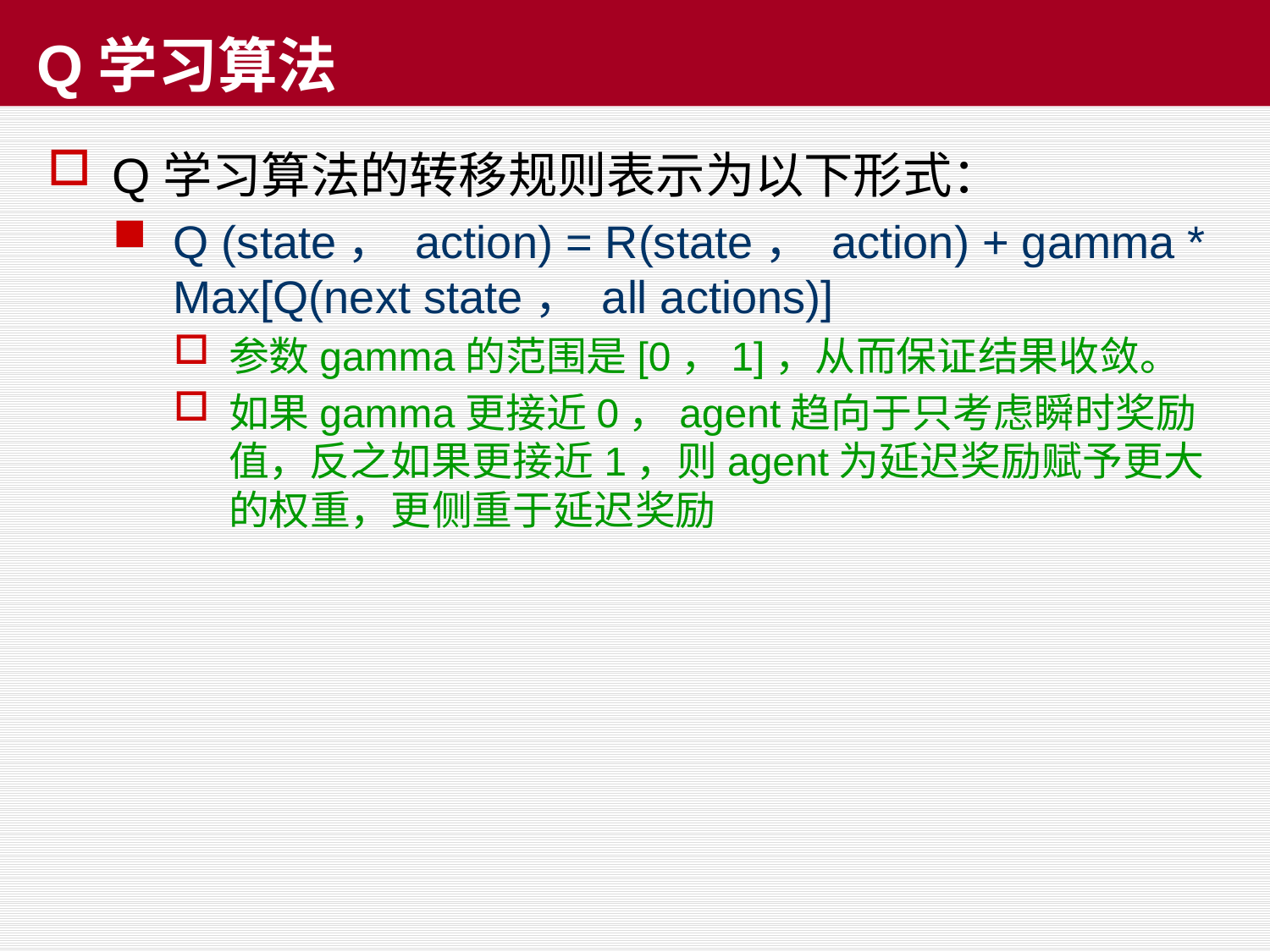

# Q学习算法
Q学习算法的转移规则表示为以下形式：
Q (state， action) = R(state， action) + gamma * Max[Q(next state， all actions)]
参数gamma的范围是[0，1]，从而保证结果收敛。
如果gamma更接近0，agent趋向于只考虑瞬时奖励值，反之如果更接近1，则agent为延迟奖励赋予更大的权重，更侧重于延迟奖励